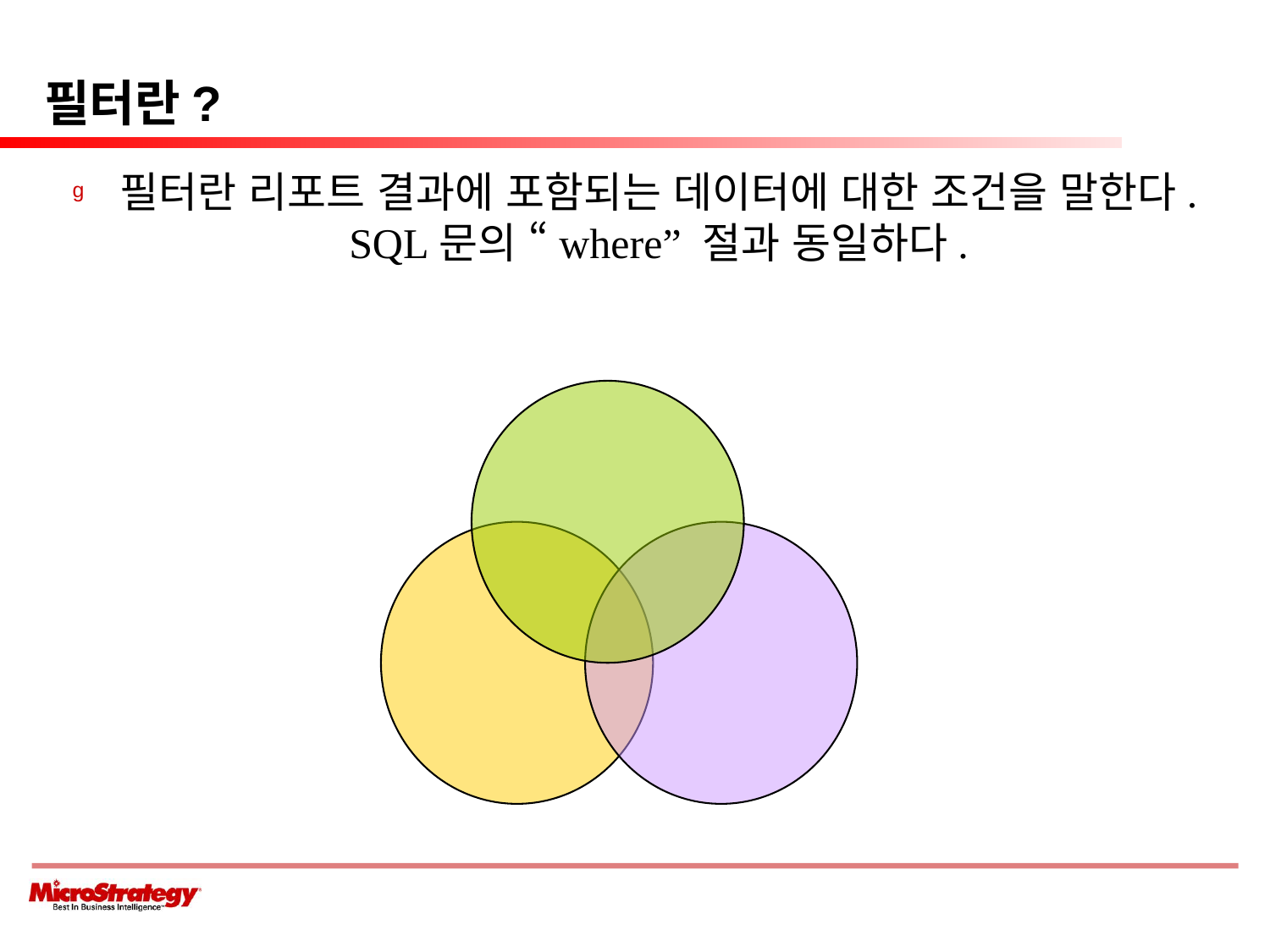

# 필터란?
필터란 리포트 결과에 포함되는 데이터에 대한 조건을 말한다. SQL문의 “where” 절과 동일하다.